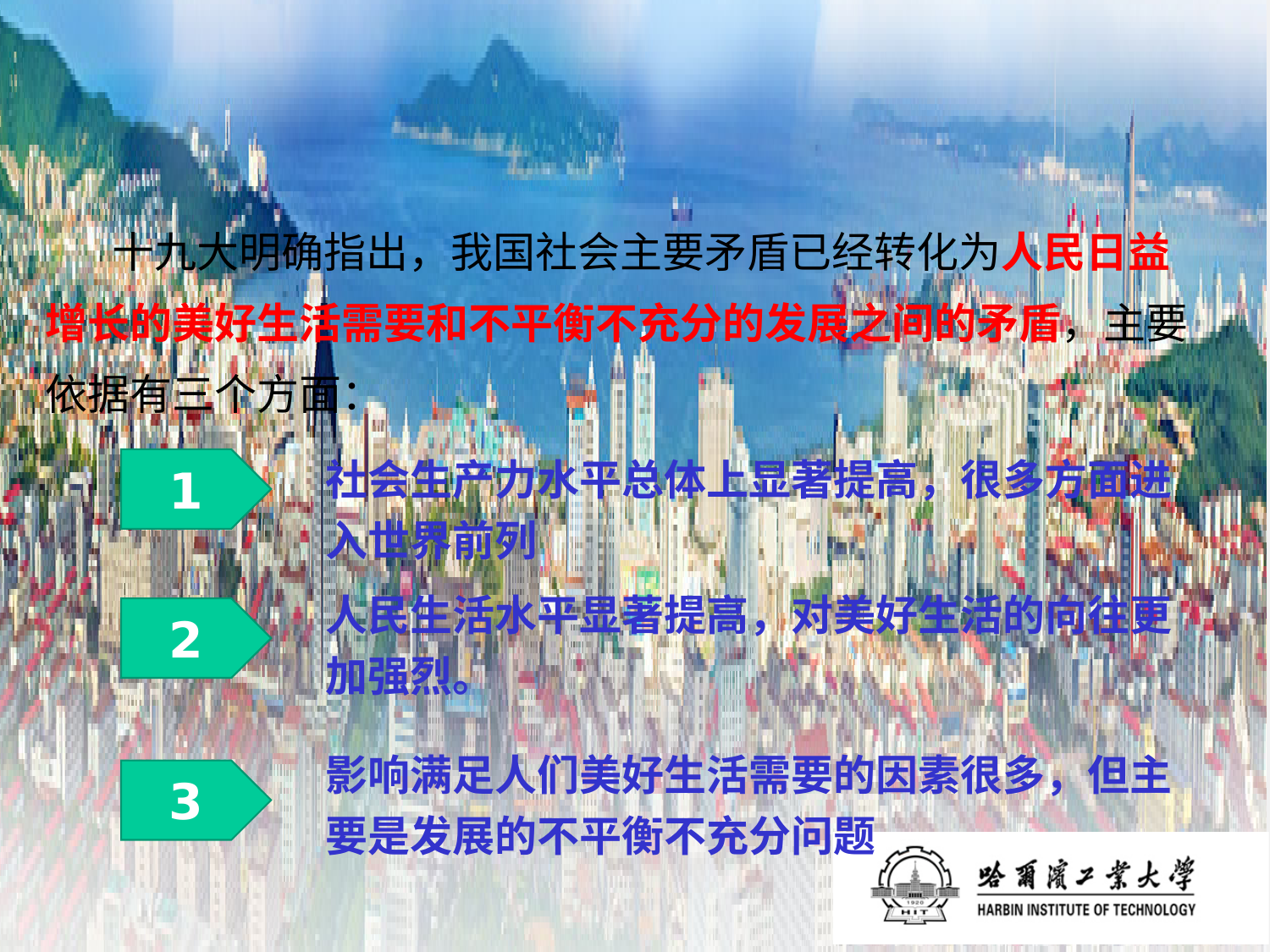

十九大明确指出，我国社会主要矛盾已经转化为人民日益增长的美好生活需要和不平衡不充分的发展之间的矛盾，主要依据有三个方面：
社会生产力水平总体上显著提高，很多方面进入世界前列
1
人民生活水平显著提高，对美好生活的向往更加强烈。
2
影响满足人们美好生活需要的因素很多，但主要是发展的不平衡不充分问题
3